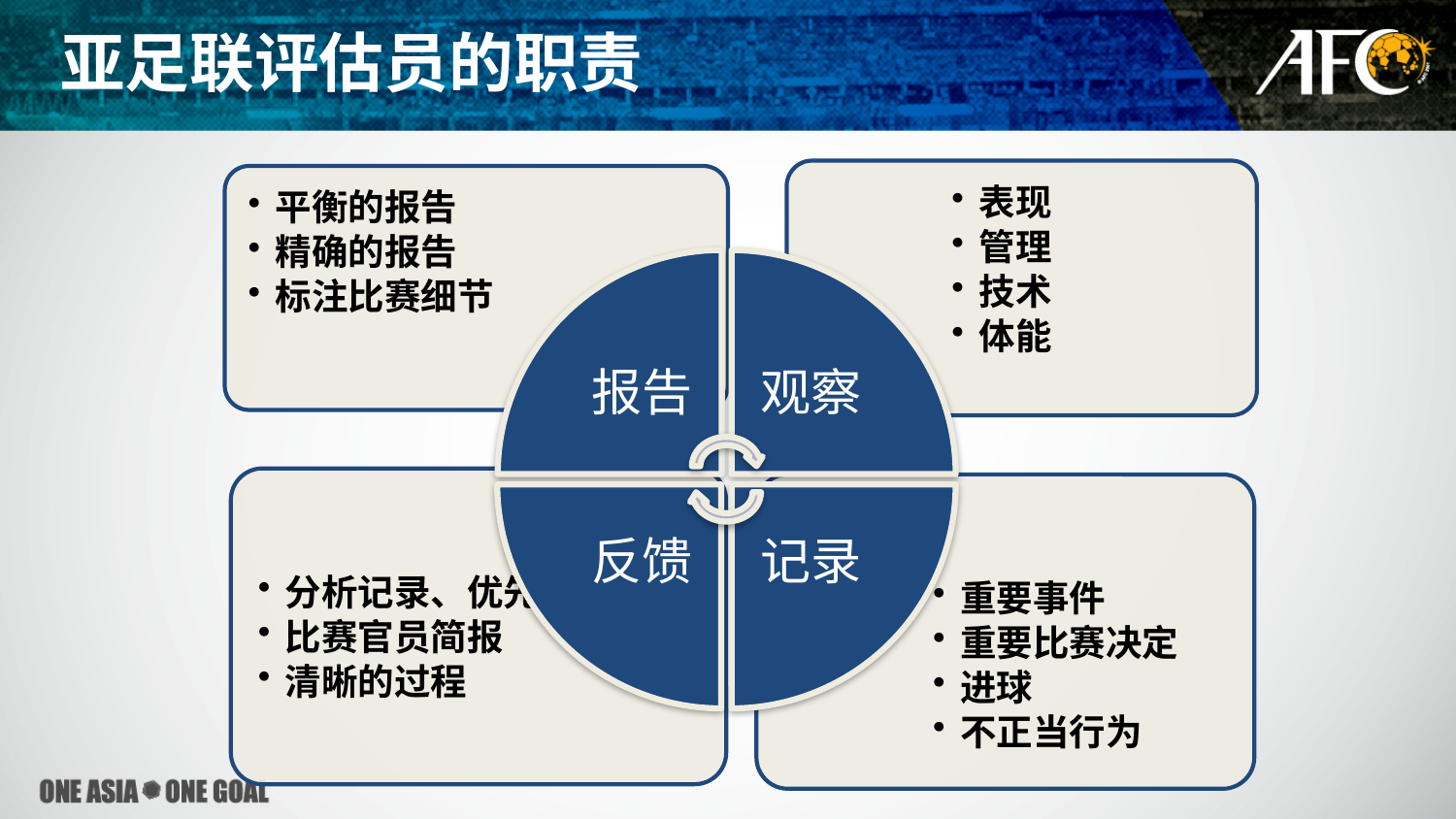

亚足联评估员的职责
重要事件
重要比赛决定
进球
不正当行为
分析记录、优先级
比赛官员简报
清晰的过程
表现
管理
技术
体能
平衡的报告
精确的报告
标注比赛细节

报告
观察
记录
反馈